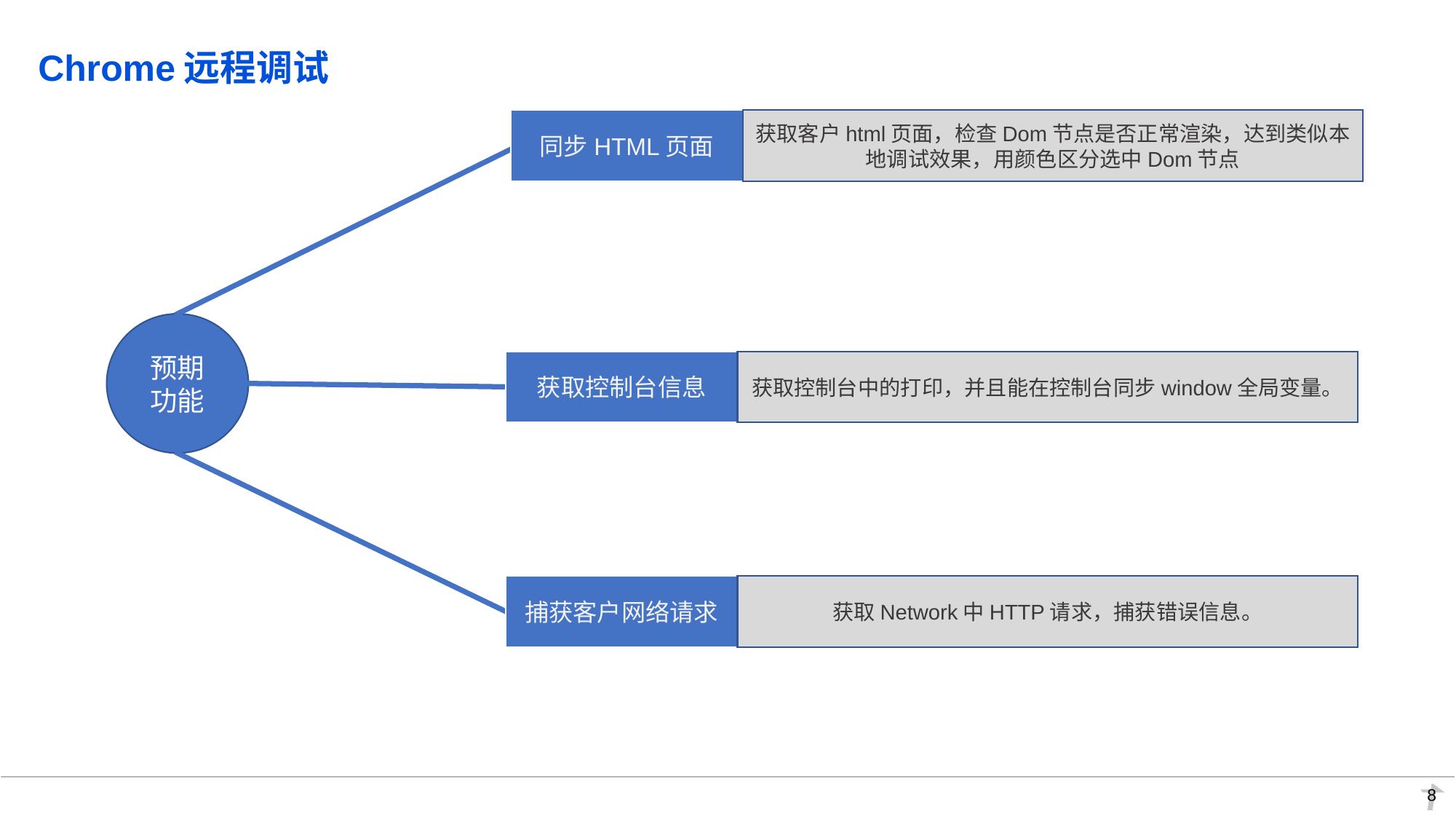

Chrome远程调试
同步HTML页面
获取客户html页面，检查Dom节点是否正常渲染，达到类似本地调试效果，用颜色区分选中Dom节点
预期功能
获取控制台信息
获取控制台中的打印，并且能在控制台同步window全局变量。
捕获客户网络请求
获取Network中HTTP请求，捕获错误信息。
8